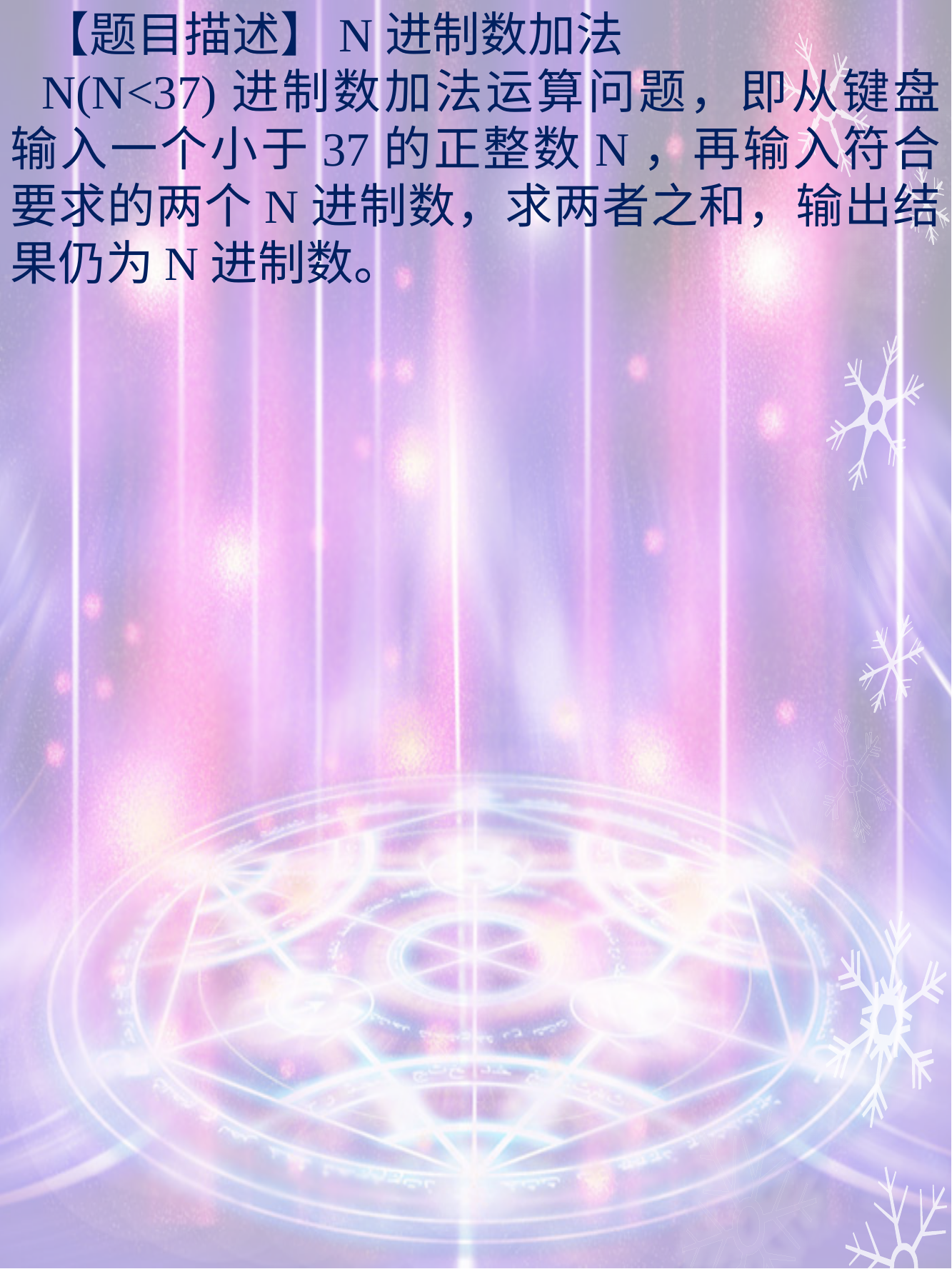

【题目描述】N进制数加法
N(N<37)进制数加法运算问题，即从键盘输入一个小于37的正整数N，再输入符合要求的两个N进制数，求两者之和，输出结果仍为N进制数。